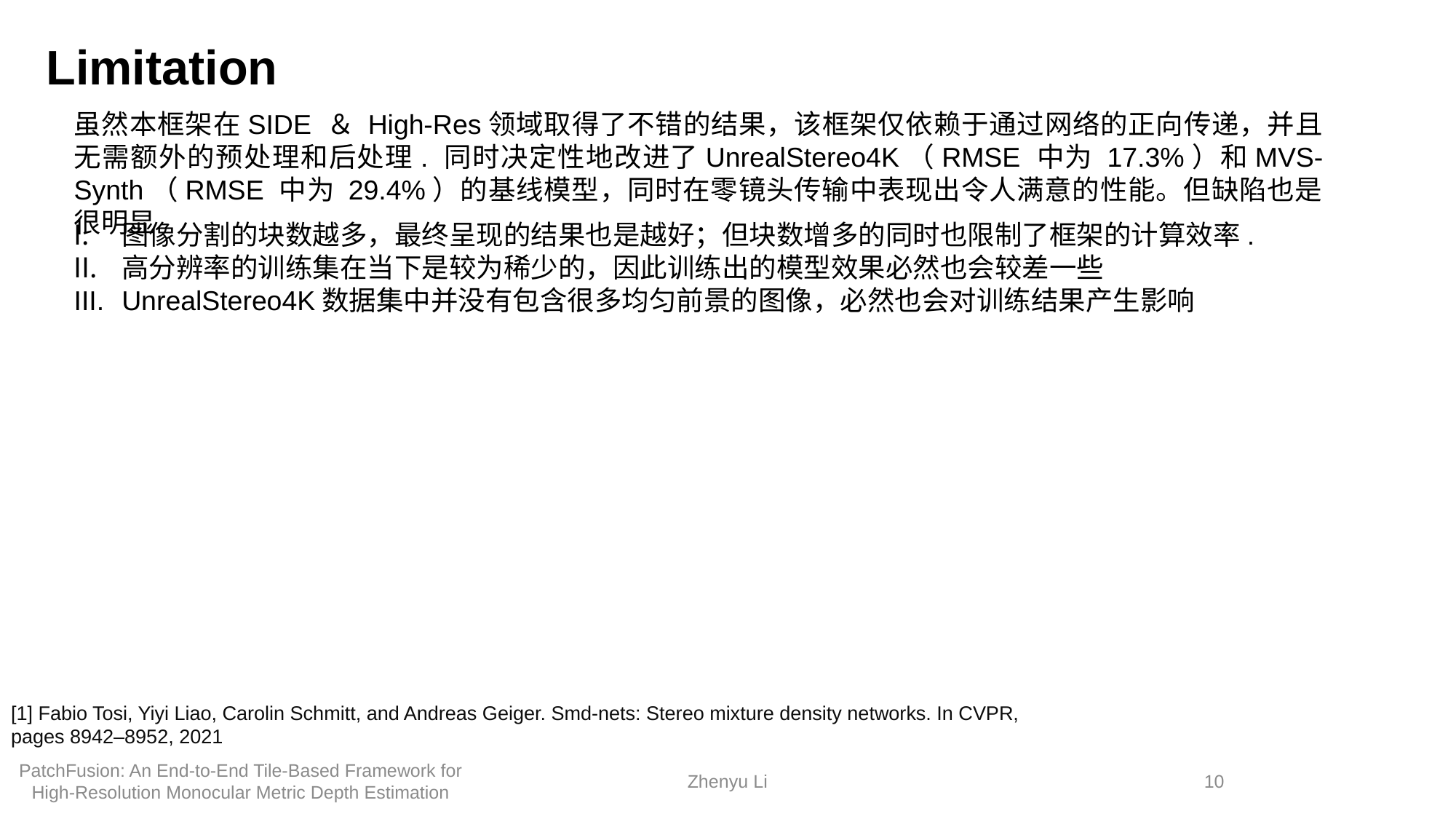

Limitation
虽然本框架在SIDE ＆ High-Res领域取得了不错的结果，该框架仅依赖于通过网络的正向传递，并且无需额外的预处理和后处理. 同时决定性地改进了UnrealStereo4K（RMSE 中为 17.3%）和MVS-Synth（RMSE 中为 29.4%）的基线模型，同时在零镜头传输中表现出令人满意的性能。但缺陷也是很明显
图像分割的块数越多，最终呈现的结果也是越好；但块数增多的同时也限制了框架的计算效率.
高分辨率的训练集在当下是较为稀少的，因此训练出的模型效果必然也会较差一些
UnrealStereo4K数据集中并没有包含很多均匀前景的图像，必然也会对训练结果产生影响
[1] Fabio Tosi, Yiyi Liao, Carolin Schmitt, and Andreas Geiger. Smd-nets: Stereo mixture density networks. In CVPR, pages 8942–8952, 2021
PatchFusion: An End-to-End Tile-Based Framework for High-Resolution Monocular Metric Depth Estimation
Zhenyu Li
10